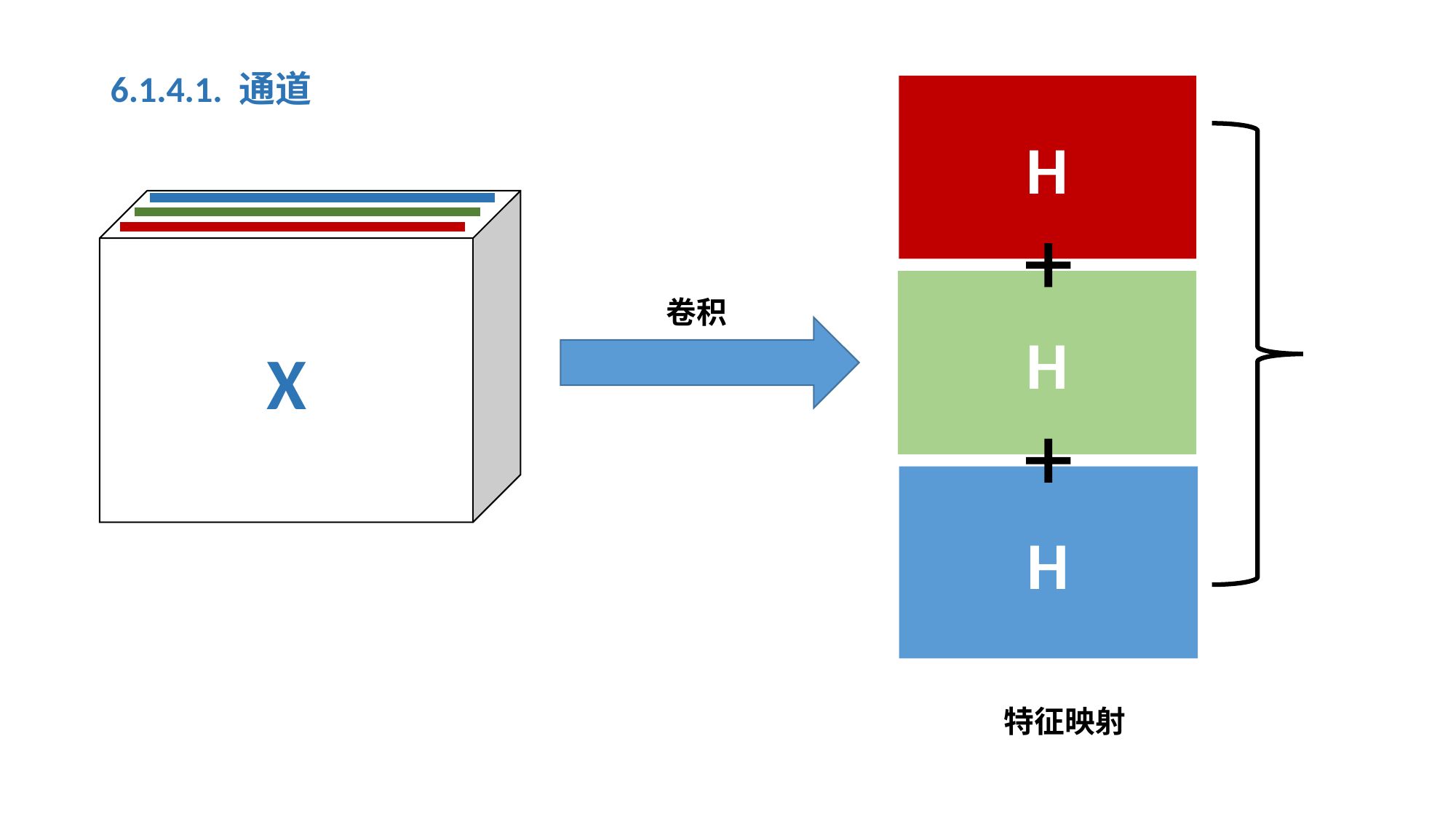

6.1.4.1. 通道
H

X

H
卷积

H
特征映射